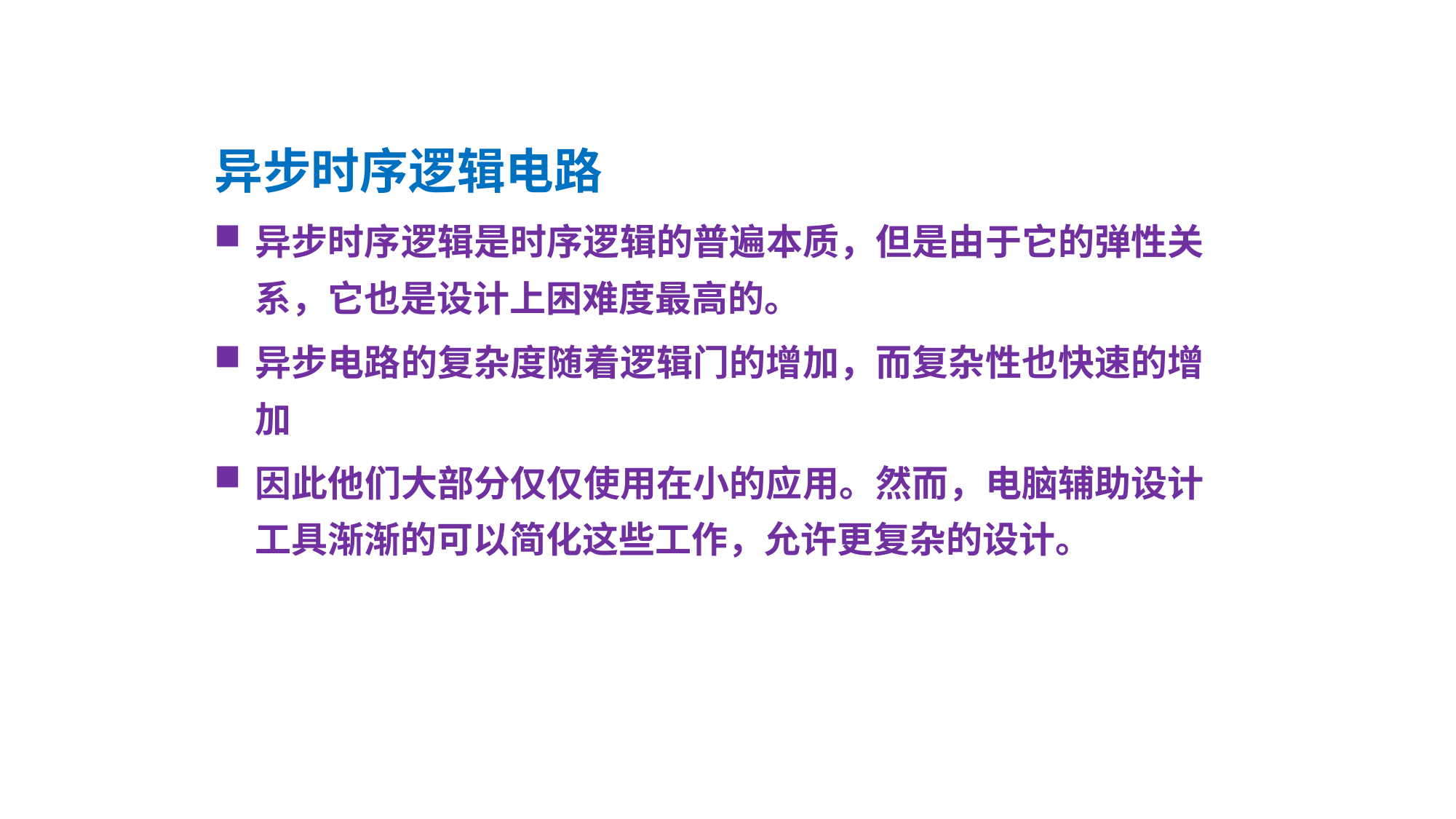

异步时序逻辑电路
异步时序逻辑是时序逻辑的普遍本质，但是由于它的弹性关系，它也是设计上困难度最高的。
异步电路的复杂度随着逻辑门的增加，而复杂性也快速的增加
因此他们大部分仅仅使用在小的应用。然而，电脑辅助设计工具渐渐的可以简化这些工作，允许更复杂的设计。